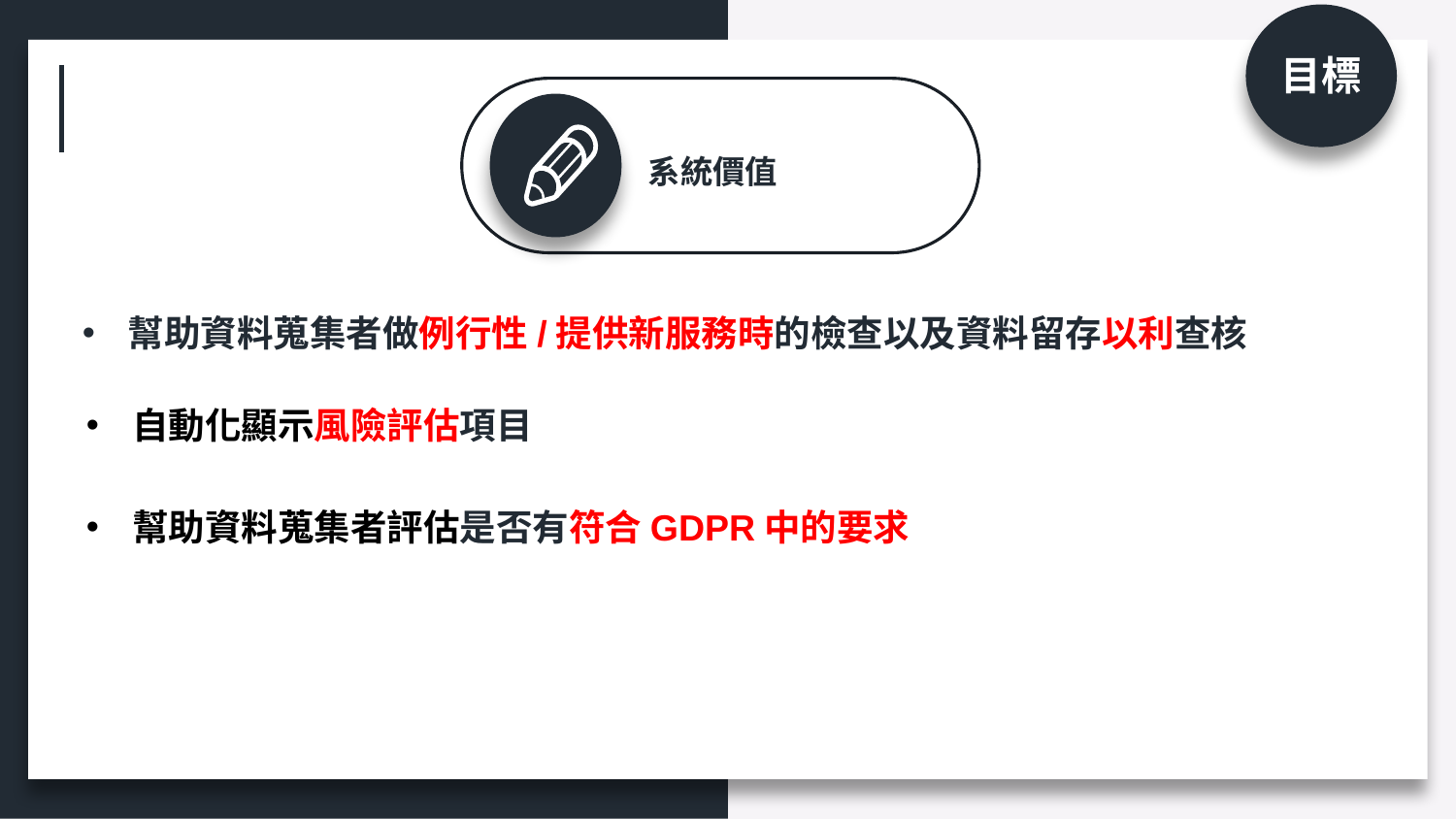

目標

系統價值
幫助資料蒐集者做例行性/提供新服務時的檢查以及資料留存以利查核​
自動化顯示風險評估項目
幫助資料蒐集者評估是否有符合GDPR中的要求